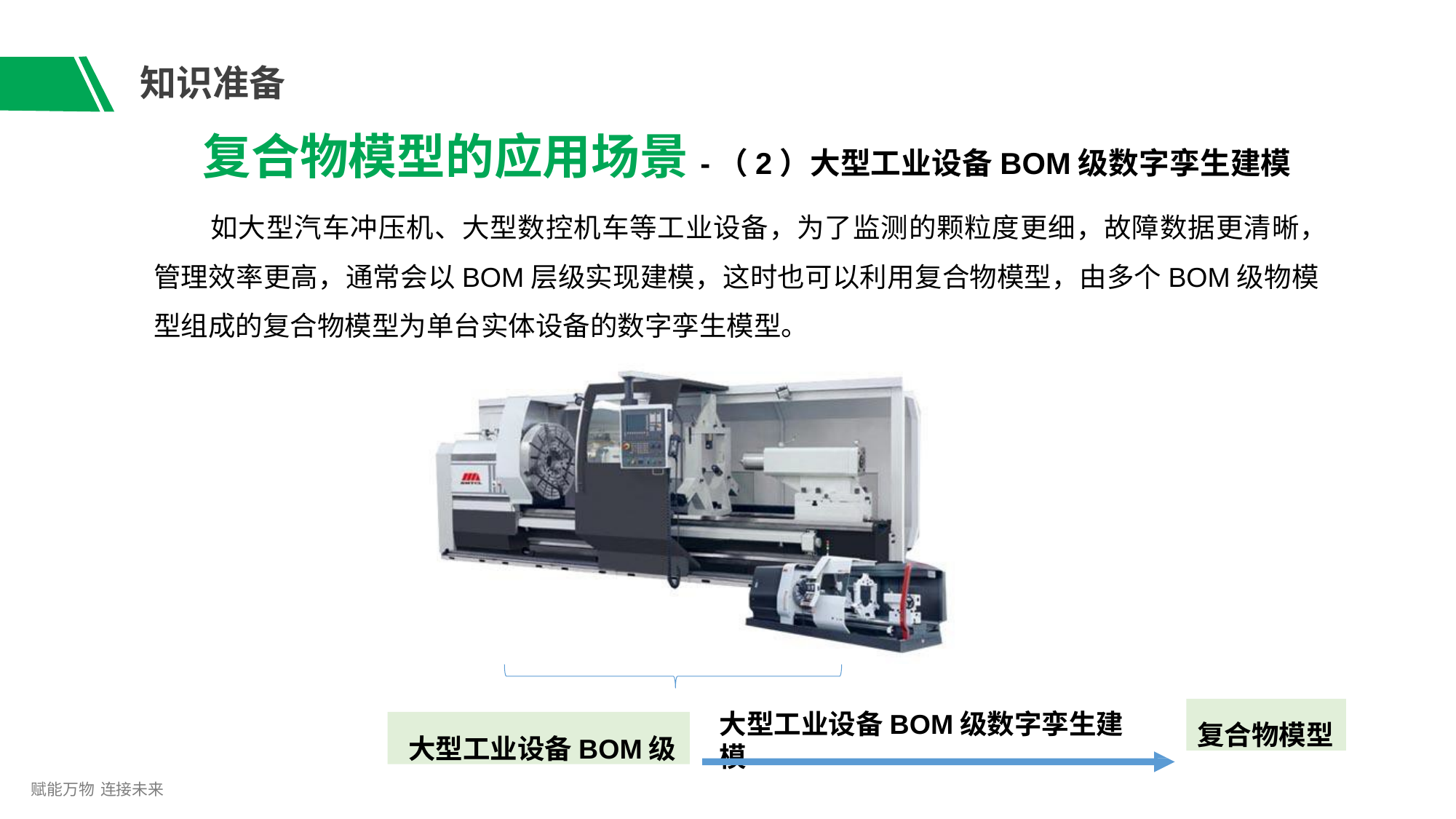

# 知识准备
复合物模型的应用场景-（2）大型工业设备BOM级数字孪生建模
如大型汽车冲压机、大型数控机车等工业设备，为了监测的颗粒度更细，故障数据更清晰， 管理效率更高，通常会以BOM层级实现建模，这时也可以利用复合物模型，由多个BOM级物模 型组成的复合物模型为单台实体设备的数字孪生模型。

复合物模型
大型工业设备BOM级数字孪生建模
大型工业设备BOM级

赋能万物 连接未来